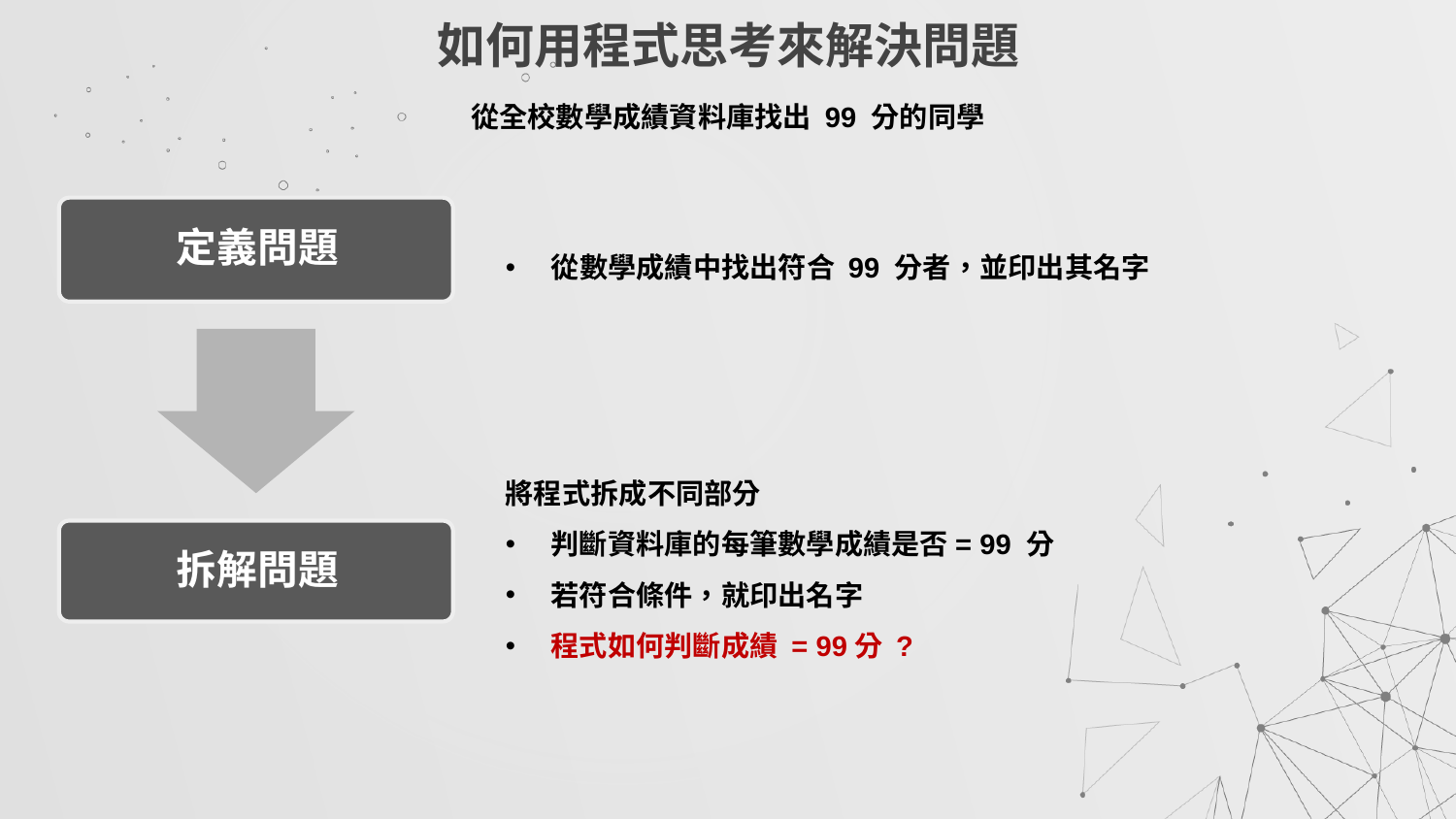

# 如何用程式思考來解決問題
從全校數學成績資料庫找出 99 分的同學
定義問題

拆解問題
從數學成績中找出符合 99 分者，並印出其名字
將程式拆成不同部分
判斷資料庫的每筆數學成績是否= 99 分
若符合條件，就印出名字
程式如何判斷成績 = 99分 ?